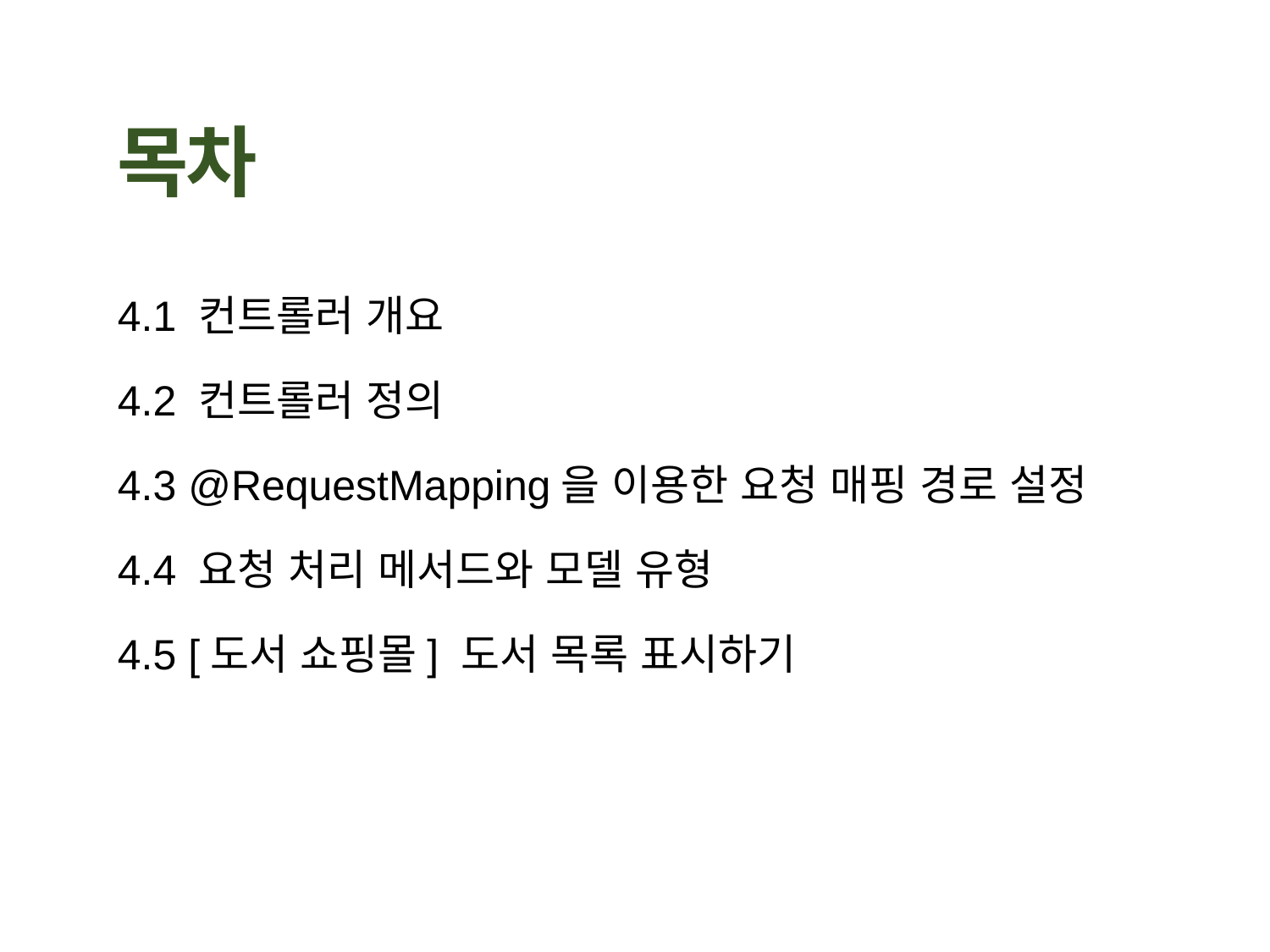

4.1 컨트롤러 개요
4.2 컨트롤러 정의
4.3 @RequestMapping을 이용한 요청 매핑 경로 설정
4.4 요청 처리 메서드와 모델 유형
4.5 [도서 쇼핑몰] 도서 목록 표시하기